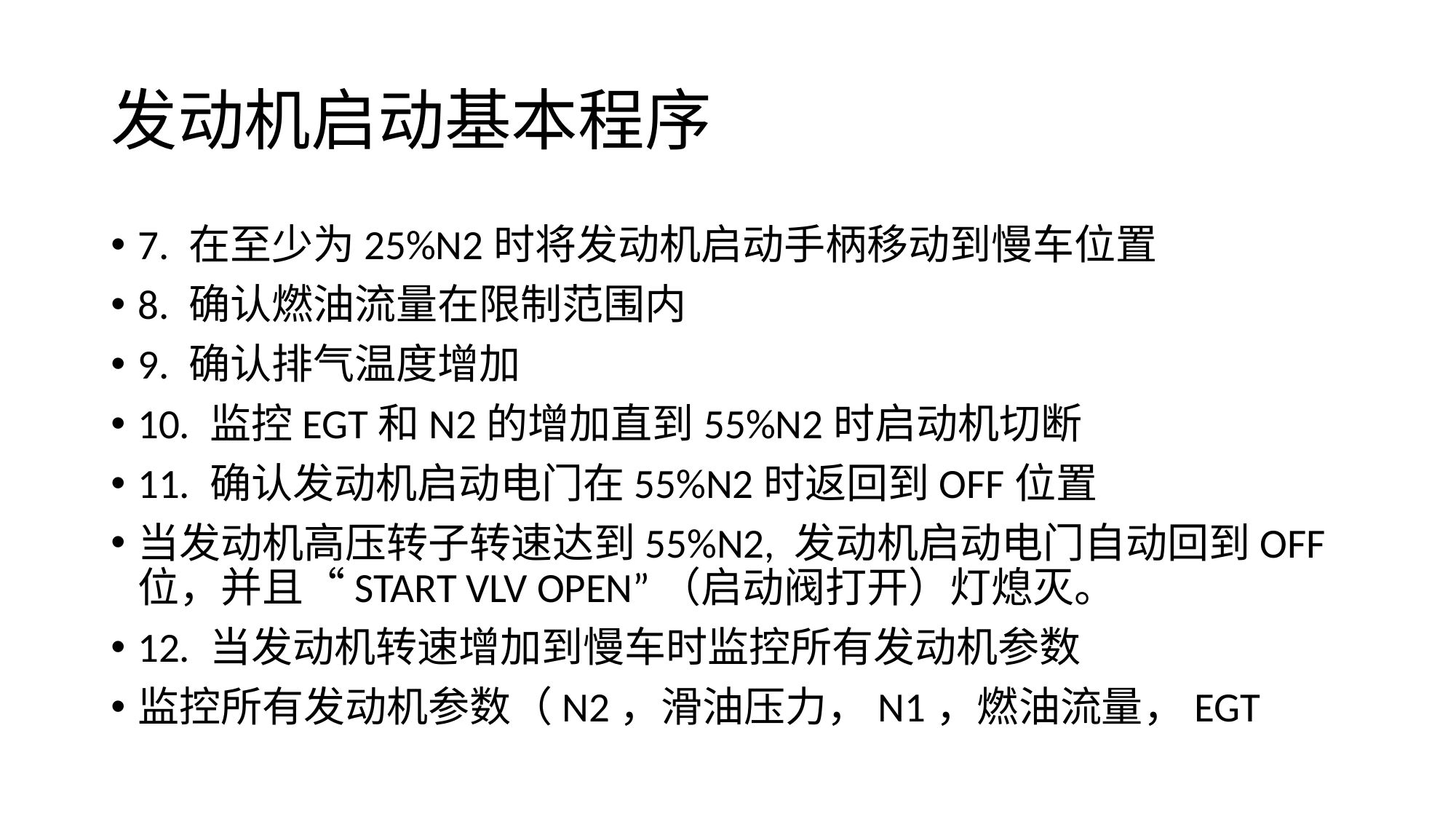

# 发动机启动基本程序
7. 在至少为25%N2时将发动机启动手柄移动到慢车位置
8. 确认燃油流量在限制范围内
9. 确认排气温度增加
10. 监控EGT和N2的增加直到55%N2时启动机切断
11. 确认发动机启动电门在55%N2时返回到OFF位置
当发动机高压转子转速达到55%N2, 发动机启动电门自动回到OFF位，并且“START VLV OPEN”（启动阀打开）灯熄灭。
12. 当发动机转速增加到慢车时监控所有发动机参数
监控所有发动机参数（N2，滑油压力，N1，燃油流量，EGT